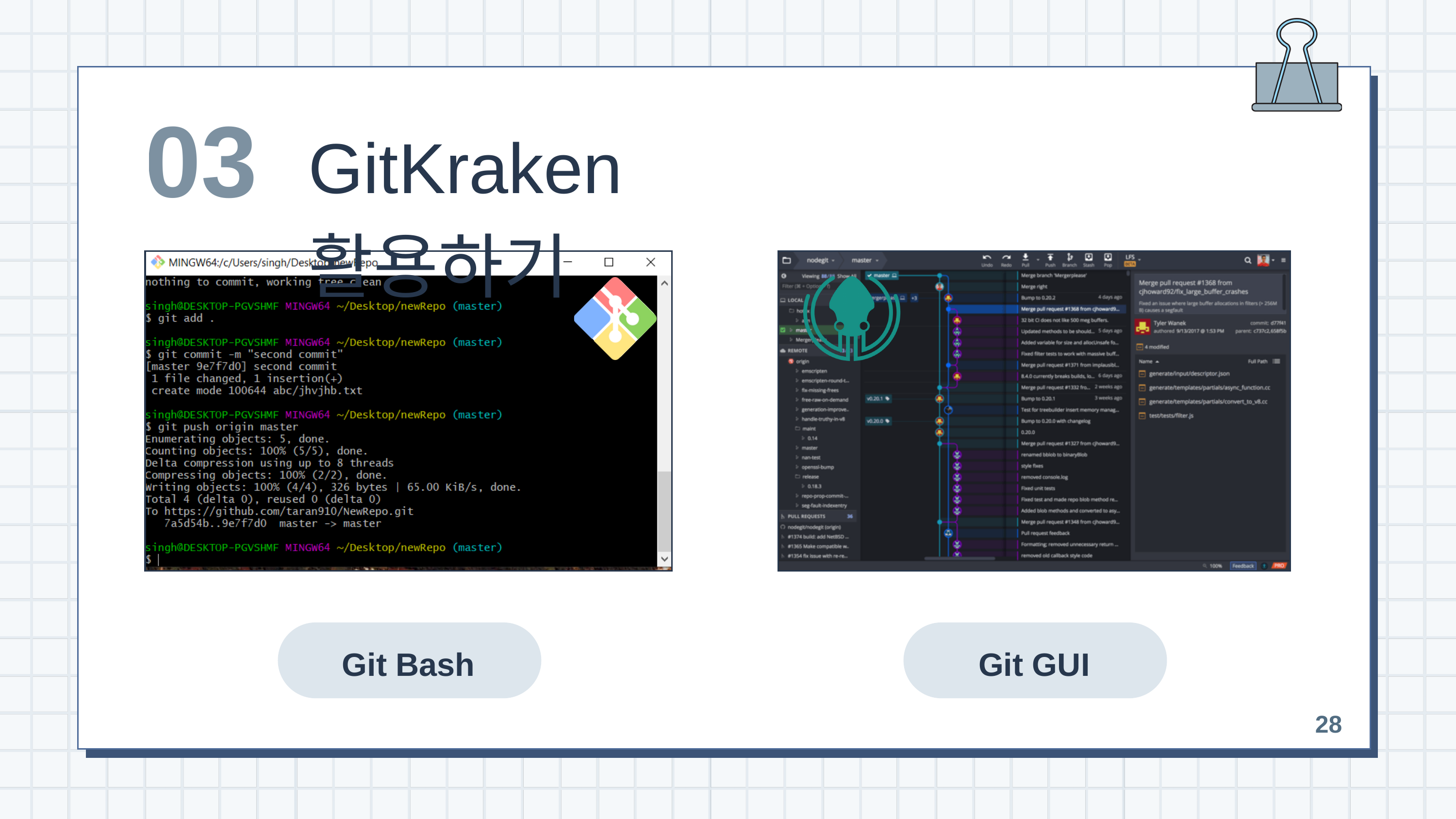

03
GitKraken 활용하기

Git Bash

Git GUI
28